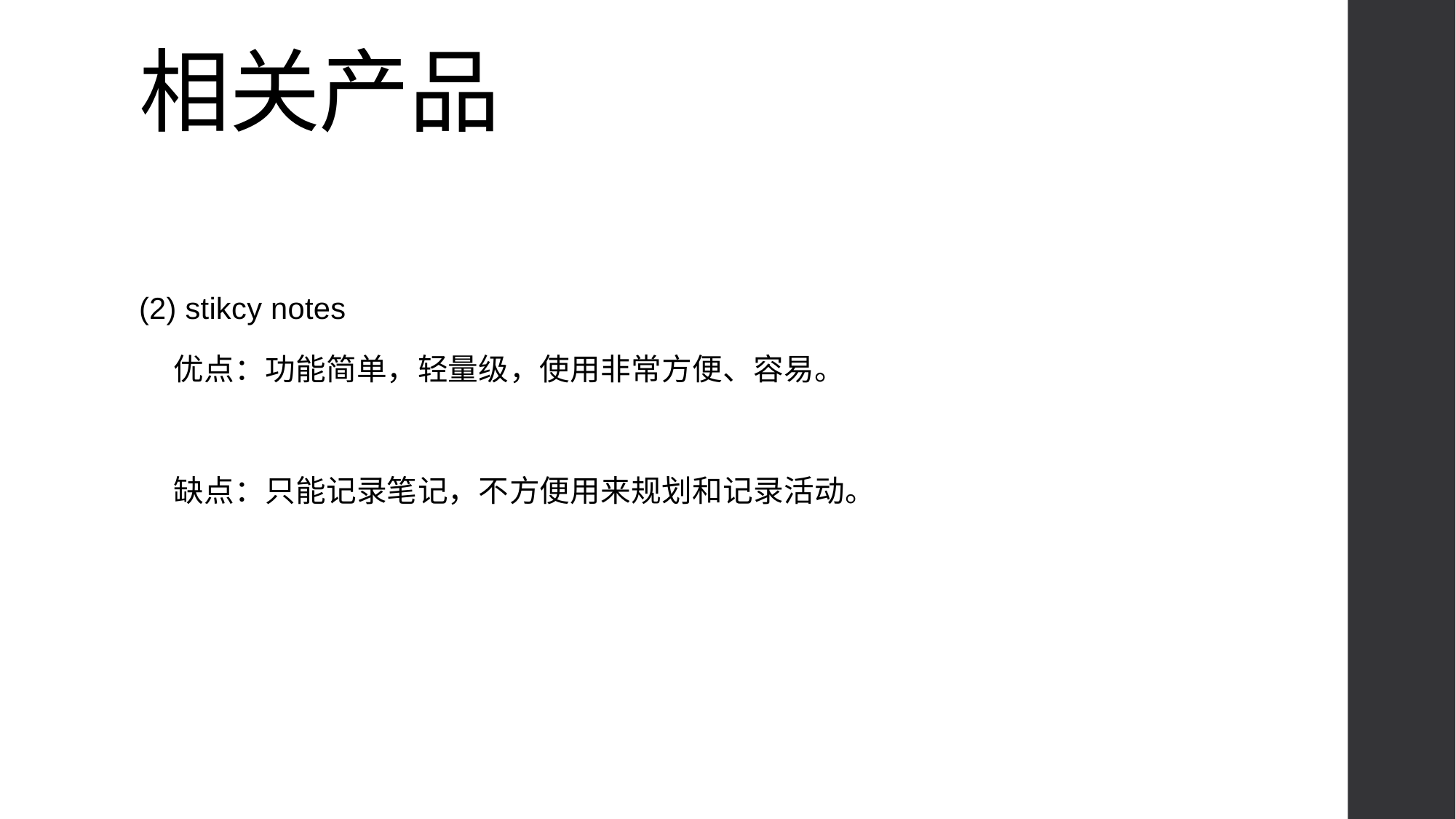

# 相关产品
(2) stikcy notes
优点：功能简单，轻量级，使用非常方便、容易。

缺点：只能记录笔记，不方便用来规划和记录活动。